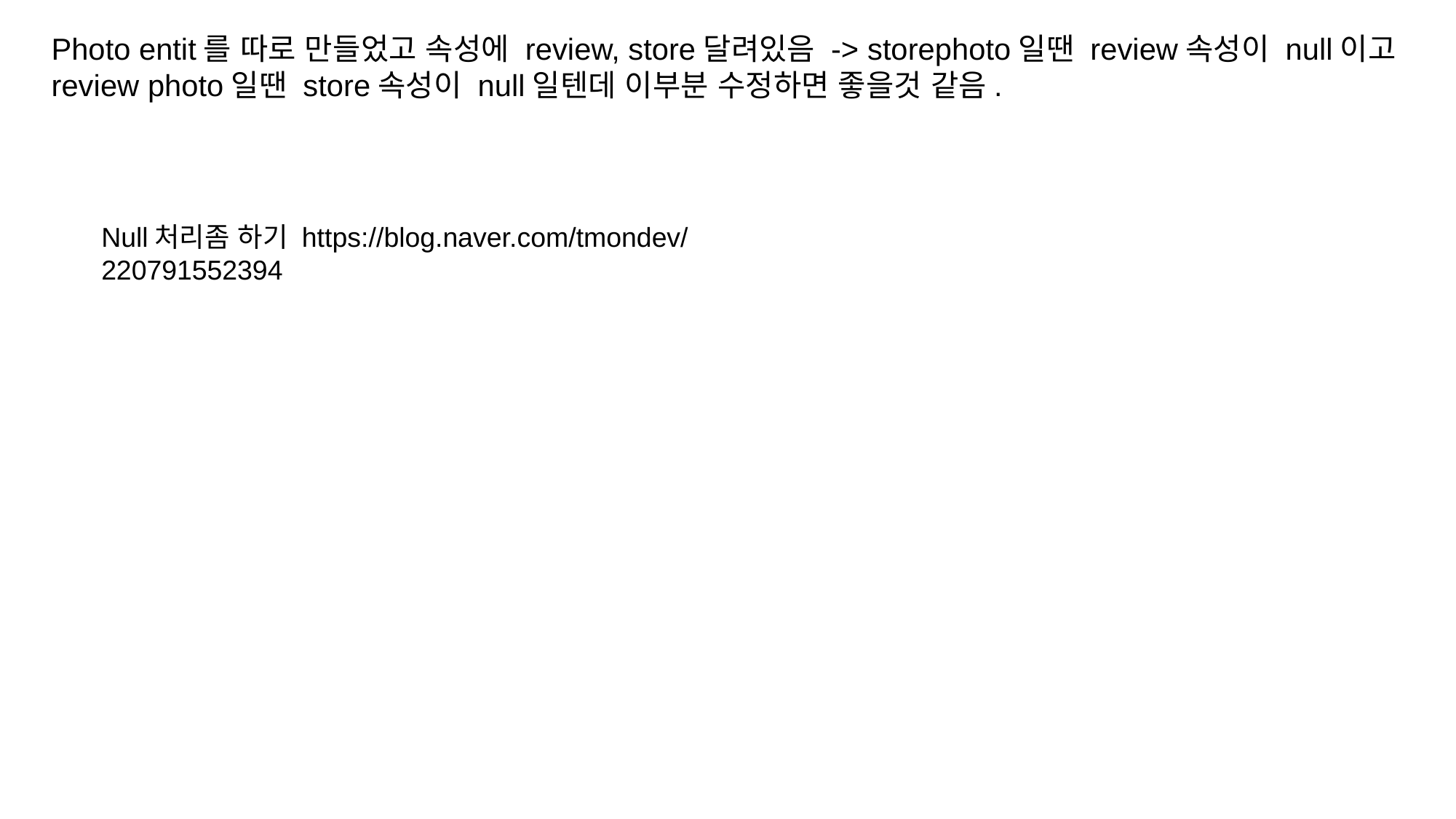

Photo entit를 따로 만들었고 속성에 review, store달려있음 -> storephoto일땐 review속성이 null이고 review photo일땐 store속성이 null일텐데 이부분 수정하면 좋을것 같음.
Null처리좀 하기 https://blog.naver.com/tmondev/220791552394